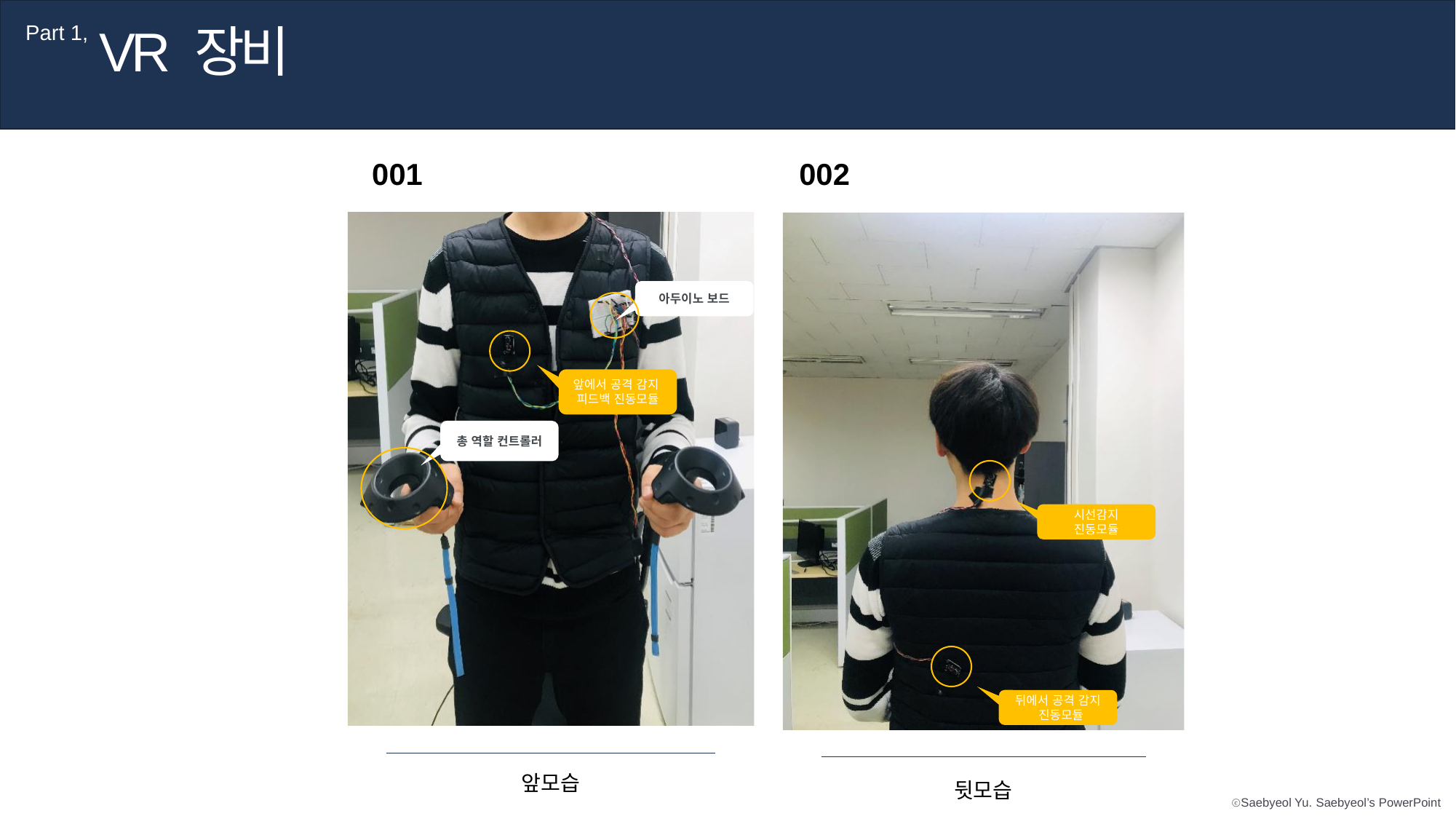

VR 장비
Part 1,
001

앞모습

002

뒷모습
아두이노 보드

앞에서 공격 감지
피드백 진동모듈
총 역할 컨트롤러

시선감지 진동모듈

뒤에서 공격 감지
 진동모듈